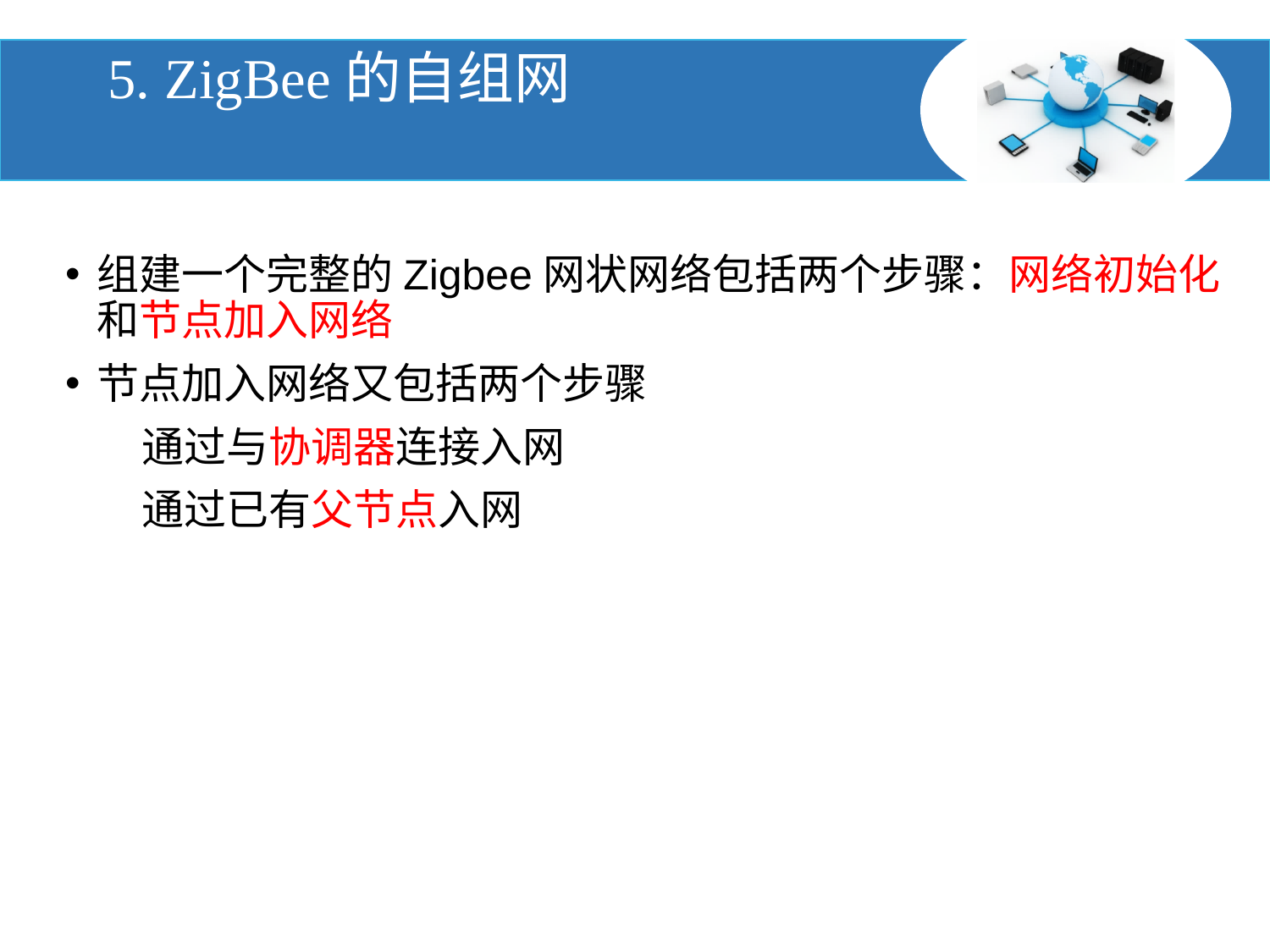

# 5. ZigBee的自组网
组建一个完整的Zigbee网状网络包括两个步骤：网络初始化和节点加入网络
节点加入网络又包括两个步骤
       通过与协调器连接入网
       通过已有父节点入网